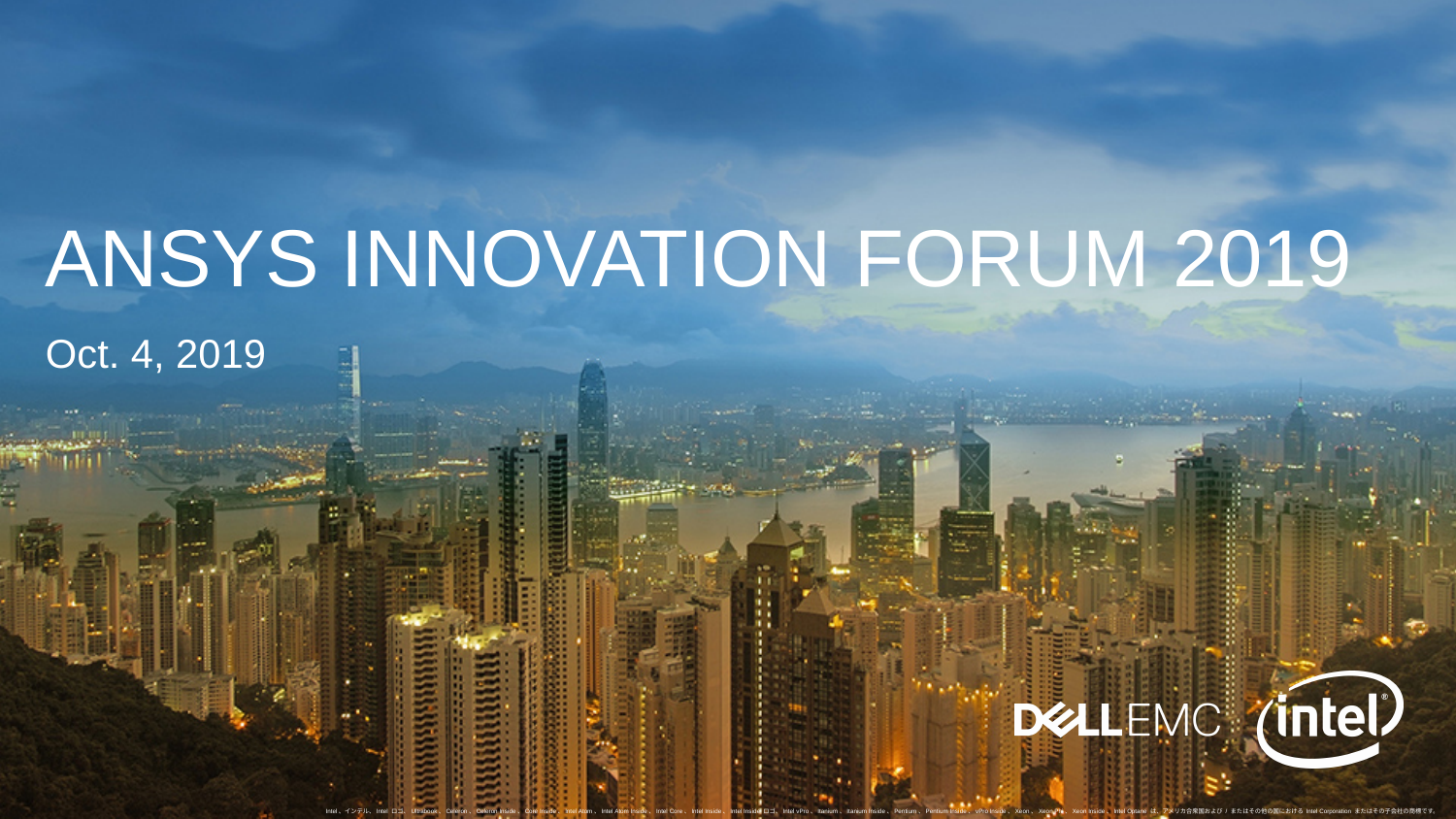

# ANSYS INNOVATION FORUM 2019
Oct. 4, 2019
Intel、インテル、Intel ロゴ、Ultrabook、Celeron、Celeron Inside、Core Inside、Intel Atom、Intel Atom Inside、Intel Core、Intel Inside、Intel Inside ロゴ、Intel vPro、Itanium、Itanium Inside、Pentium、Pentium Inside、vPro Inside、Xeon、Xeon Phi、Xeon Inside、Intel Optane は、アメリカ合衆国および / またはその他の国における Intel Corporation またはその子会社の商標です。